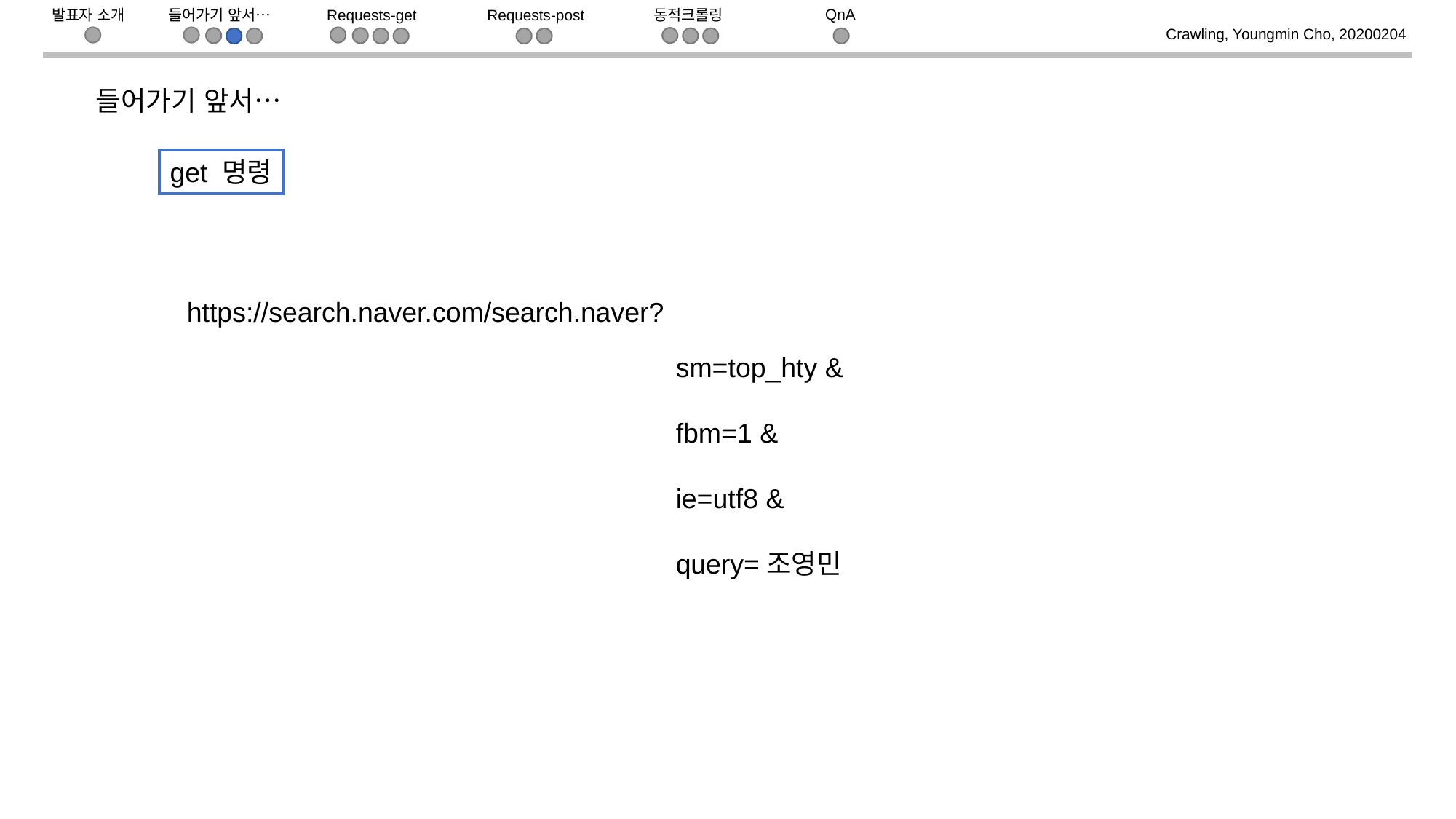

들어가기 앞서…
Requests-get
동적크롤링
QnA
Requests-post
발표자 소개
Crawling, Youngmin Cho, 20200204

들어가기 앞서…
get 명령
https://search.naver.com/search.naver?

sm=top_hty &

fbm=1 &

ie=utf8 &

query=조영민